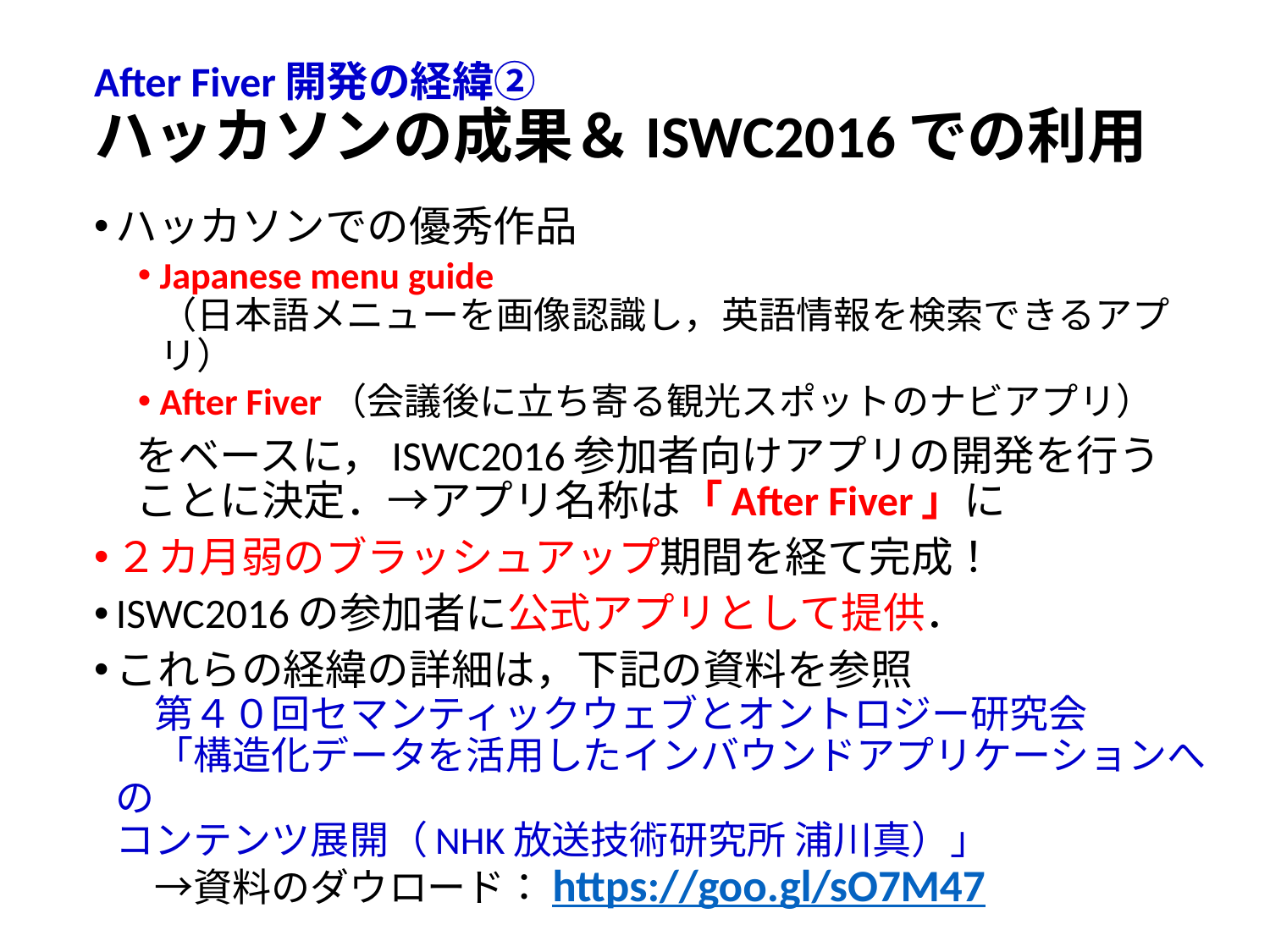

# After Fiver開発の経緯② ハッカソンの成果＆ISWC2016での利用
ハッカソンでの優秀作品
Japanese menu guide
（日本語メニューを画像認識し，英語情報を検索できるアプリ）
After Fiver（会議後に立ち寄る観光スポットのナビアプリ）
　をベースに，ISWC2016参加者向けアプリの開発を行う
　ことに決定．→アプリ名称は「After Fiver」に
２カ月弱のブラッシュアップ期間を経て完成！
ISWC2016の参加者に公式アプリとして提供．
これらの経緯の詳細は，下記の資料を参照
　第４０回セマンティックウェブとオントロジー研究会
　「構造化データを活用したインバウンドアプリケーションへの
	コンテンツ展開（NHK放送技術研究所 浦川真）」
　→資料のダウロード：https://goo.gl/sO7M47